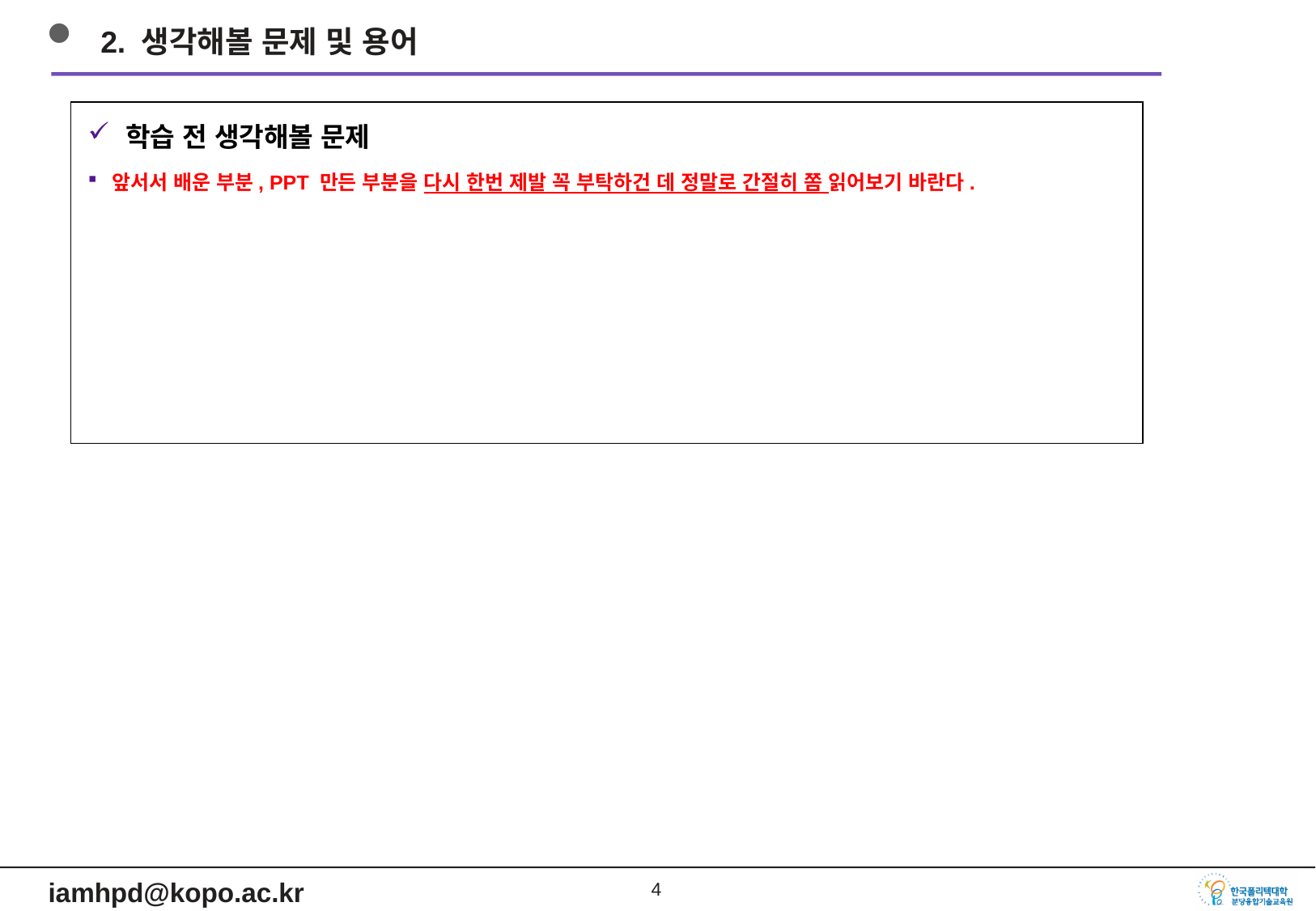

2. 생각해볼 문제 및 용어
학습 전 생각해볼 문제
앞서서 배운 부분, PPT 만든 부분을 다시 한번 제발 꼭 부탁하건 데 정말로 간절히 쫌 읽어보기 바란다.
4